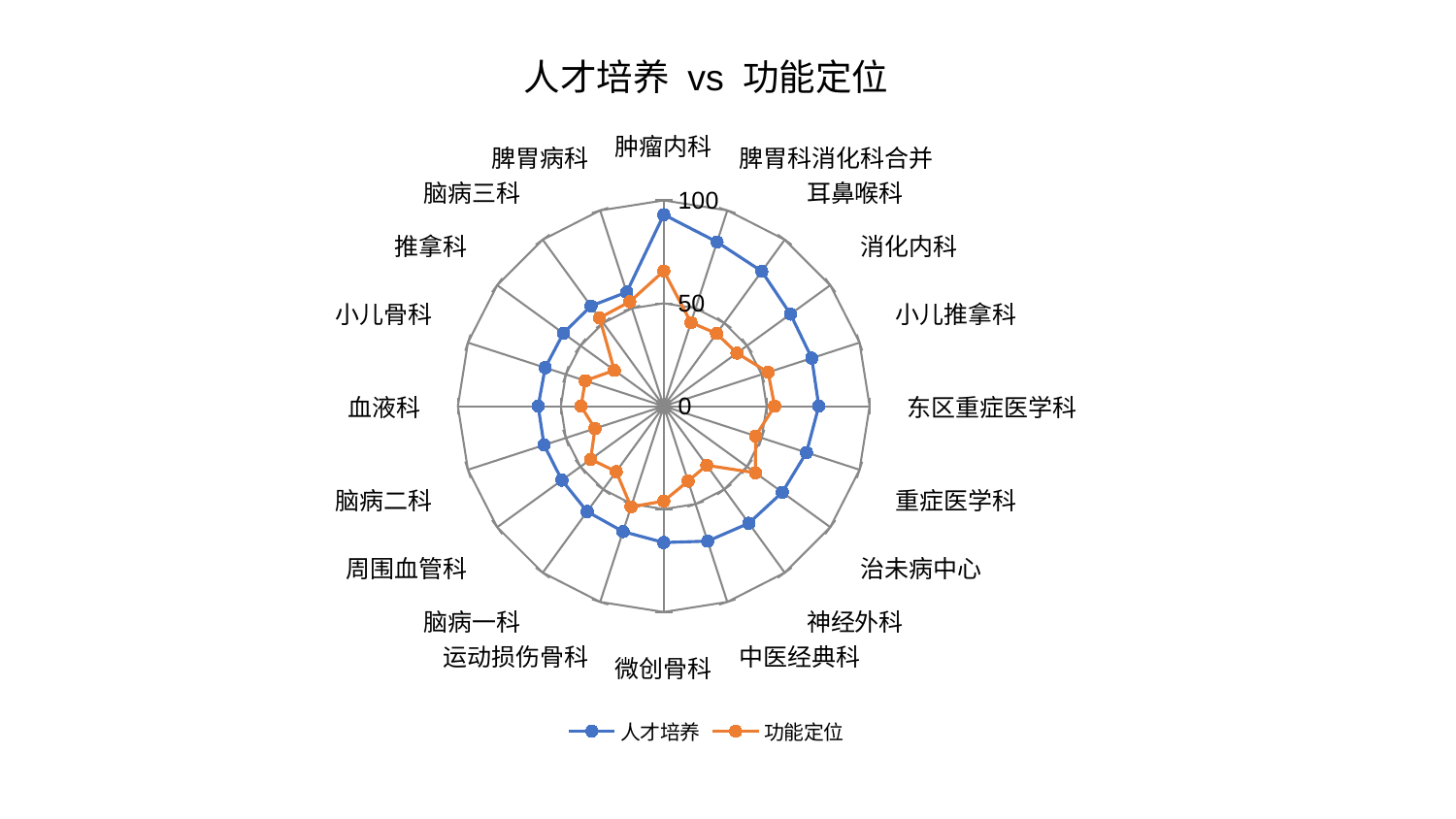

### Chart: 人才培养 vs 功能定位

| Category | 人才培养 | 功能定位 |
|---|---|---|
| 肿瘤内科 | 93.07782275457377 | 65.68948085730007 |
| 脾胃科消化科合并 | 83.87676593507022 | 42.75681958001073 |
| 耳鼻喉科 | 81.01839521322778 | 43.63630922807029 |
| 消化内科 | 76.10134055131441 | 43.9407206628693 |
| 小儿推拿科 | 75.59288525557325 | 53.3283249086521 |
| 东区重症医学科 | 75.33376854822393 | 53.877921660887374 |
| 重症医学科 | 72.89781733921363 | 46.88987071122192 |
| 治未病中心 | 71.18967316327901 | 55.08354508598939 |
| 神经外科 | 70.30854193269185 | 35.51947842020856 |
| 中医经典科 | 68.93692193762013 | 38.274965009251446 |
| 微创骨科 | 66.25142892902328 | 46.108511347514856 |
| 运动损伤骨科 | 64.07085787981741 | 51.40504319491733 |
| 脑病一科 | 63.293065494627875 | 39.29970986810587 |
| 周围血管科 | 61.15304538319427 | 43.90382458223742 |
| 脑病二科 | 61.13515469528884 | 35.14107517748266 |
| 血液科 | 61.01714459191894 | 40.17495946355522 |
| 小儿骨科 | 60.53625877416047 | 40.09828455474563 |
| 推拿科 | 60.276265141286665 | 29.67911086639135 |
| 脑病三科 | 60.18250367871468 | 53.0392964784573 |
| 脾胃病科 | 58.255093468602404 | 53.37450431354473 |
88